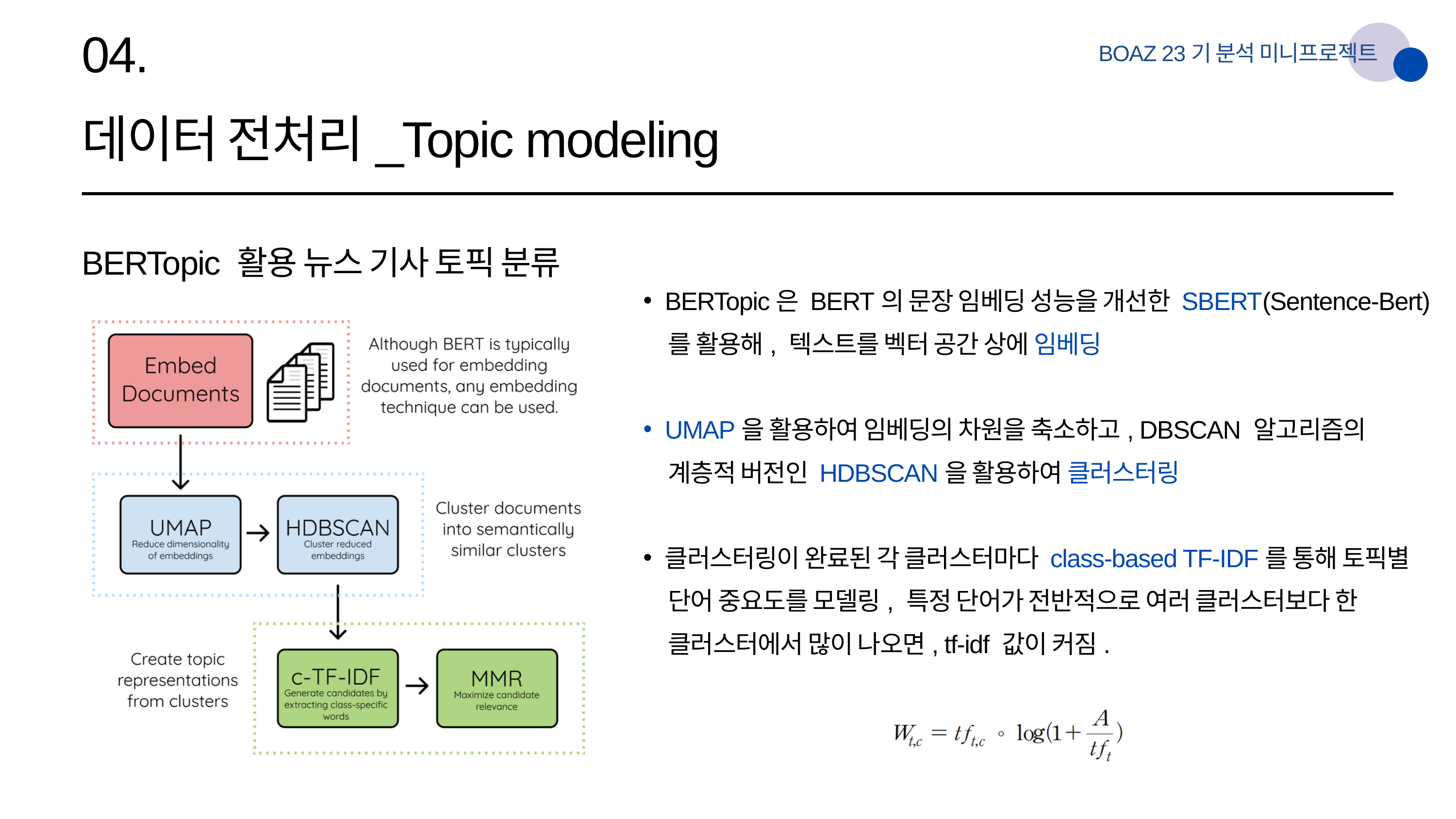

04.

BOAZ 23기 분석 미니프로젝트

데이터 전처리_Topic modeling

BERTopic 활용 뉴스 기사 토픽 분류
BERTopic은 BERT의 문장 임베딩 성능을 개선한 SBERT(Sentence-Bert)
        를 활용해, 텍스트를 벡터 공간 상에 임베딩

UMAP을 활용하여 임베딩의 차원을 축소하고, DBSCAN 알고리즘의
        계층적 버전인 HDBSCAN을 활용하여 클러스터링
클러스터링이 완료된 각 클러스터마다 class-based TF-IDF를 통해 토픽별
        단어 중요도를 모델링, 특정 단어가 전반적으로 여러 클러스터보다 한
        클러스터에서 많이 나오면, tf-idf 값이 커짐.